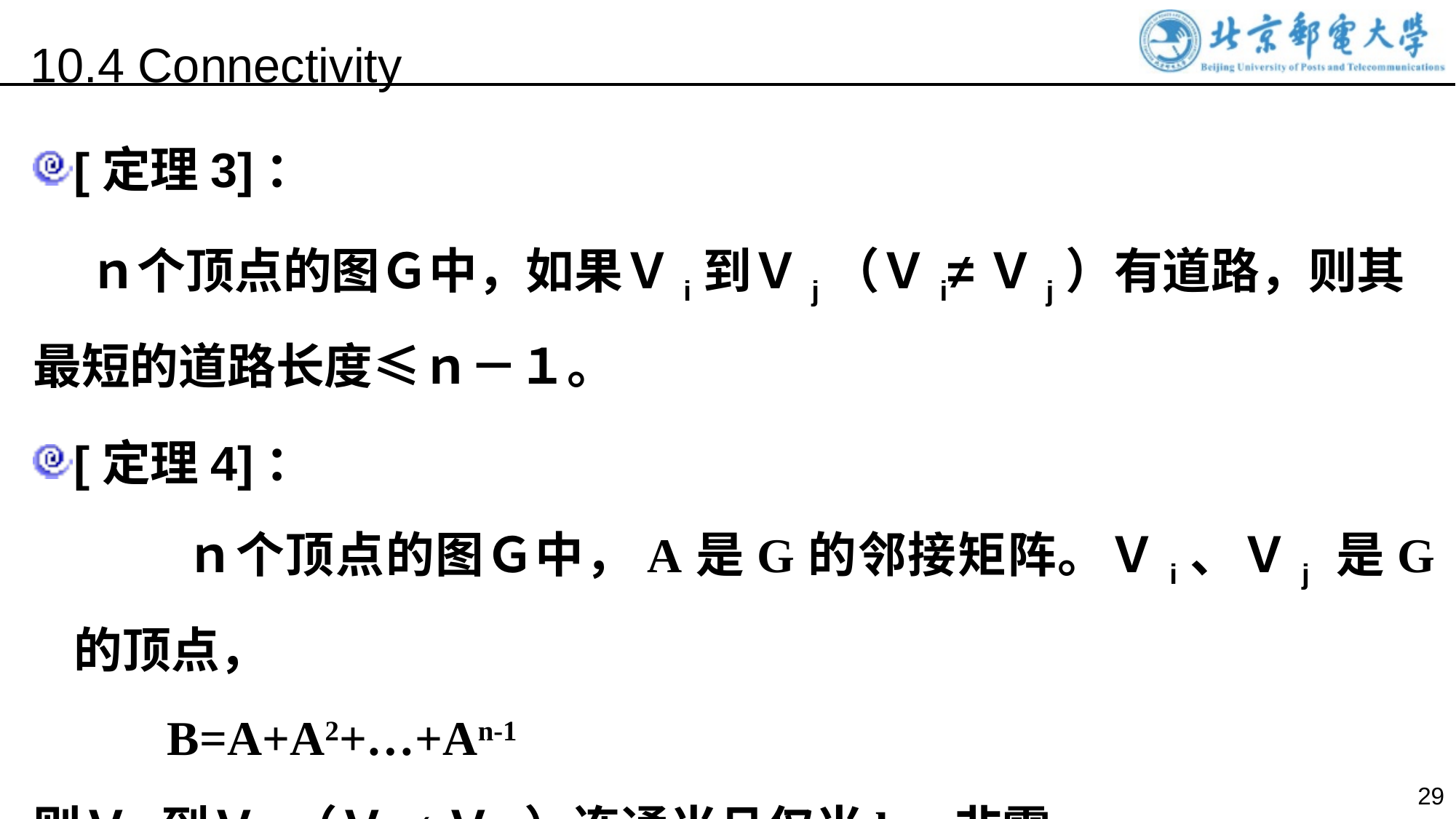

10.4 Connectivity

[定理3]：
    ｎ个顶点的图Ｇ中，如果Ｖi到Ｖj（Ｖi≠Ｖj）有道路，则其最短的道路长度≤ｎ－１。
[定理4]：
		ｎ个顶点的图Ｇ中，A是G的邻接矩阵。Ｖi、Ｖj 是G的顶点，
           B=A+A2+…+An-1
则Ｖi到Ｖj（Ｖi≠Ｖj）连通当且仅当b ij 非零。